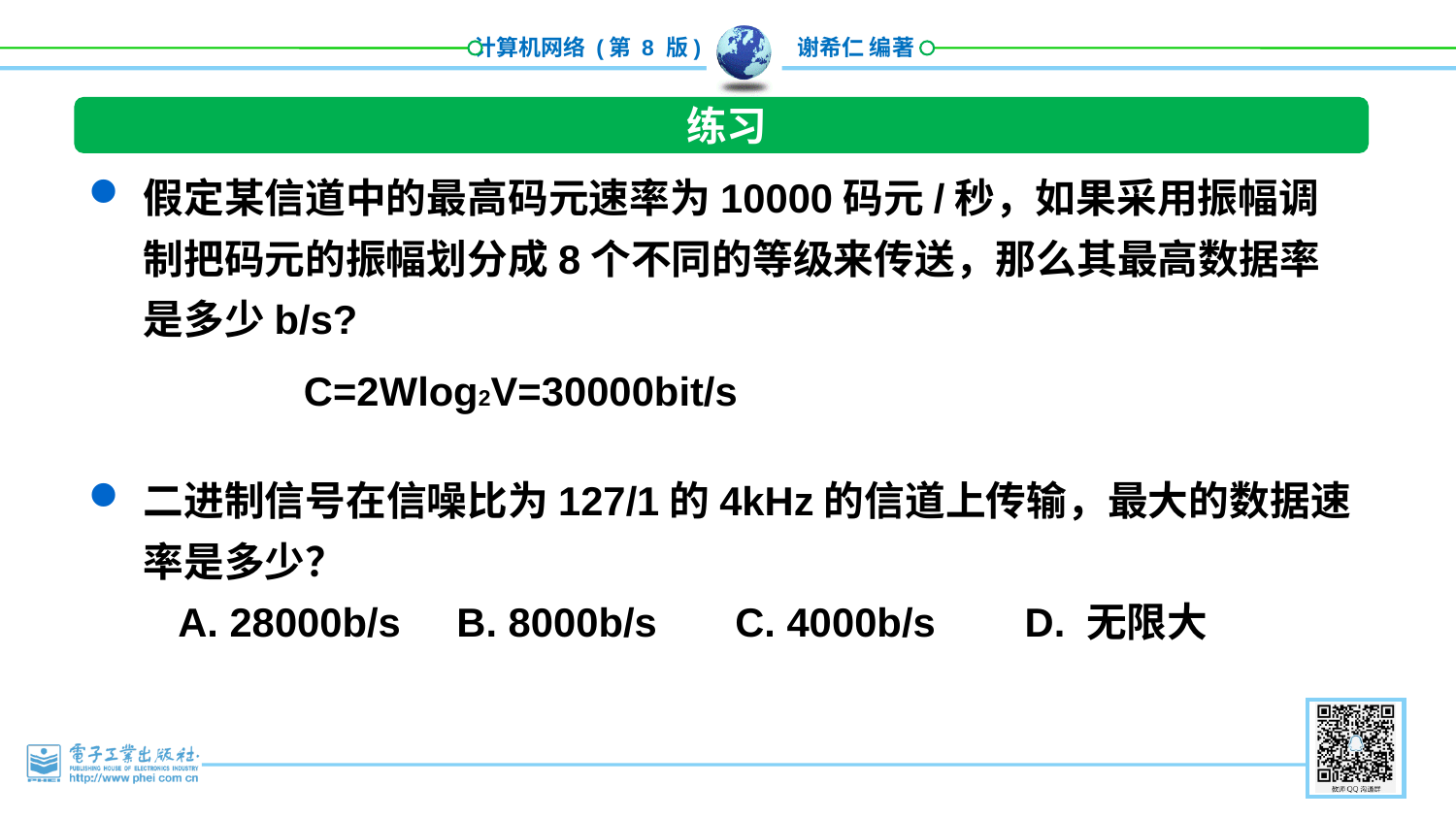

练习
假定某信道中的最高码元速率为10000码元/秒，如果采用振幅调制把码元的振幅划分成8个不同的等级来传送，那么其最高数据率是多少b/s?

二进制信号在信噪比为127/1的4kHz的信道上传输，最大的数据速率是多少？
        A. 28000b/s     B. 8000b/s       C. 4000b/s        D. 无限大

C=2Wlog2V=30000bit/s